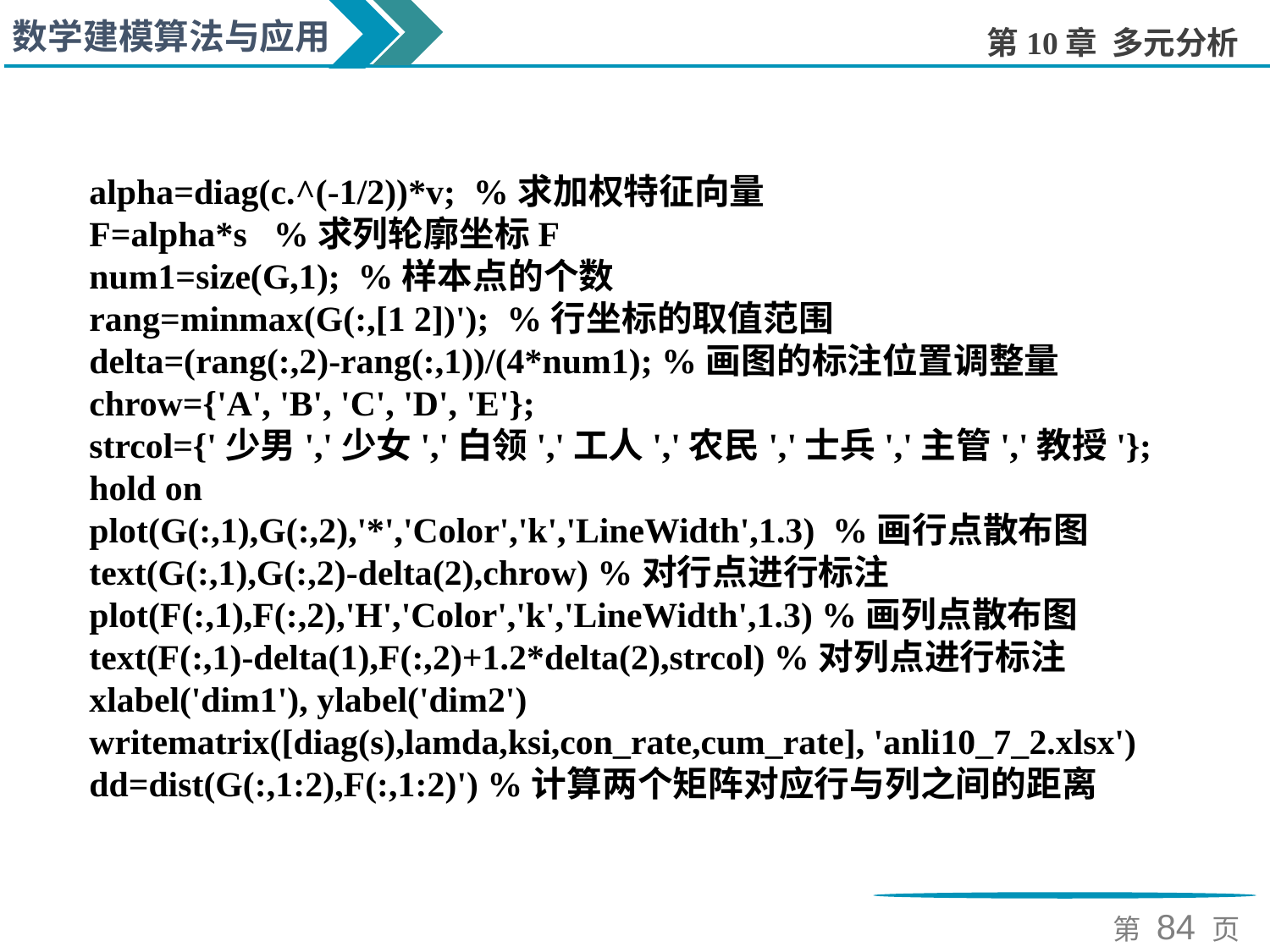

alpha=diag(c.^(-1/2))*v;  %求加权特征向量
F=alpha*s   %求列轮廓坐标F
num1=size(G,1);  %样本点的个数
rang=minmax(G(:,[1 2])');  %行坐标的取值范围
delta=(rang(:,2)-rang(:,1))/(4*num1); %画图的标注位置调整量
chrow={'A', 'B', 'C', 'D', 'E'};
strcol={'少男','少女','白领','工人','农民','士兵','主管','教授'};
hold on
plot(G(:,1),G(:,2),'*','Color','k','LineWidth',1.3)  %画行点散布图
text(G(:,1),G(:,2)-delta(2),chrow) %对行点进行标注
plot(F(:,1),F(:,2),'H','Color','k','LineWidth',1.3) %画列点散布图
text(F(:,1)-delta(1),F(:,2)+1.2*delta(2),strcol) %对列点进行标注
xlabel('dim1'), ylabel('dim2')
writematrix([diag(s),lamda,ksi,con_rate,cum_rate], 'anli10_7_2.xlsx')
dd=dist(G(:,1:2),F(:,1:2)') %计算两个矩阵对应行与列之间的距离